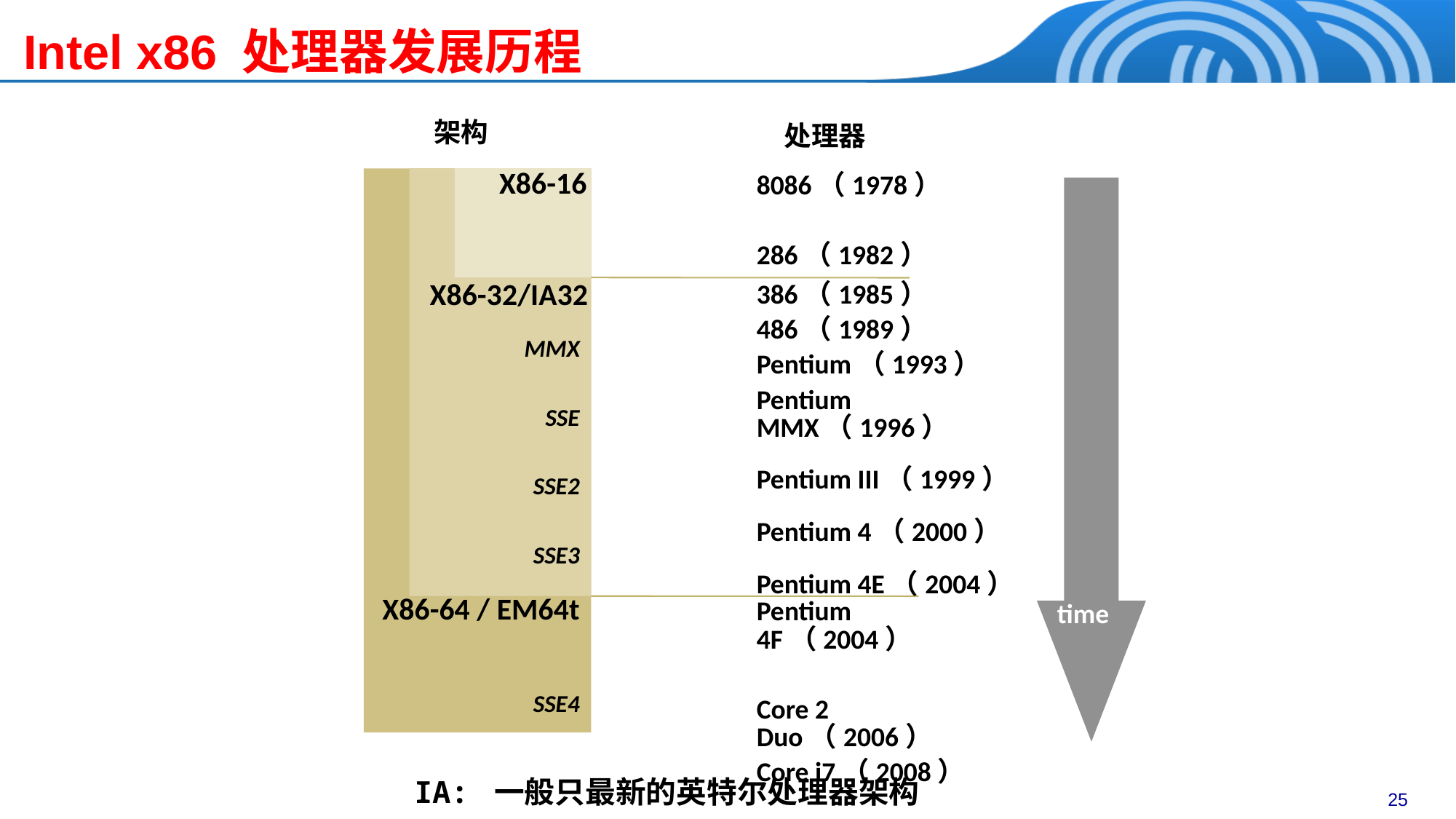

# Intel x86 处理器发展历程
架构
处理器
X86-16
8086（1978）

286（1982）

X86-32/IA32
386（1985）
486（1989）
Pentium（1993）
Pentium MMX（1996）
Pentium III（1999）
Pentium 4（2000）
Pentium 4E（2004）
MMX

SSE

SSE2

SSE3
X86-64 / EM64t
Pentium 4F（2004）

Core 2 Duo（2006）
Core i7（2008）
time
SSE4
IA: 一般只最新的英特尔处理器架构